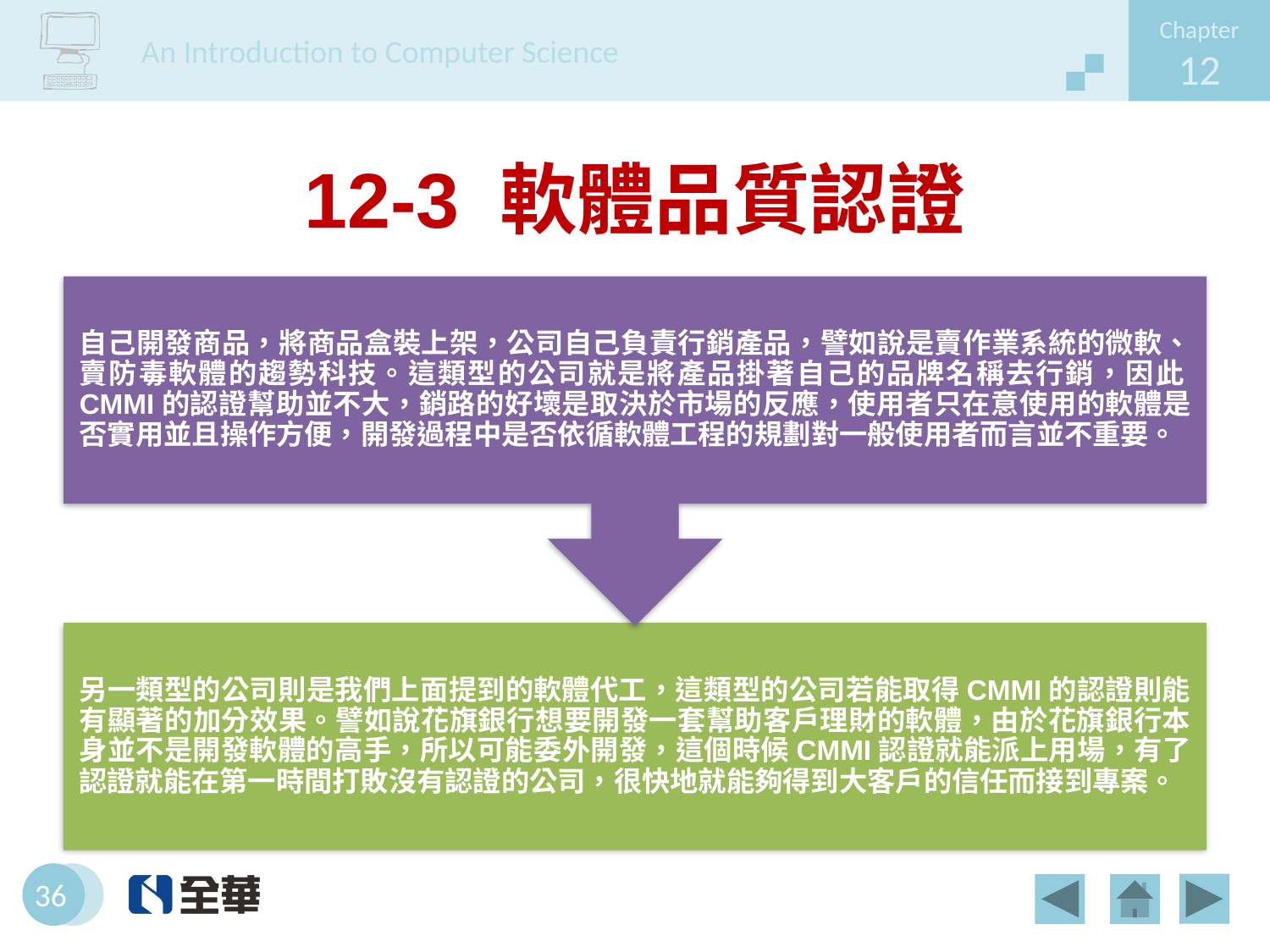

# 12-3 軟體品質認證
另一類型的公司則是我們上面提到的軟體代工，這類型的公司若能取得CMMI的認證則能有顯著的加分效果。譬如說花旗銀行想要開發一套幫助客戶理財的軟體，由於花旗銀行本身並不是開發軟體的高手，所以可能委外開發，這個時候CMMI認證就能派上用場，有了認證就能在第一時間打敗沒有認證的公司，很快地就能夠得到大客戶的信任而接到專案。
自己開發商品，將商品盒裝上架，公司自己負責行銷產品，譬如說是賣作業系統的微軟、賣防毒軟體的趨勢科技。這類型的公司就是將產品掛著自己的品牌名稱去行銷，因此CMMI的認證幫助並不大，銷路的好壞是取決於市場的反應，使用者只在意使用的軟體是否實用並且操作方便，開發過程中是否依循軟體工程的規劃對一般使用者而言並不重要。